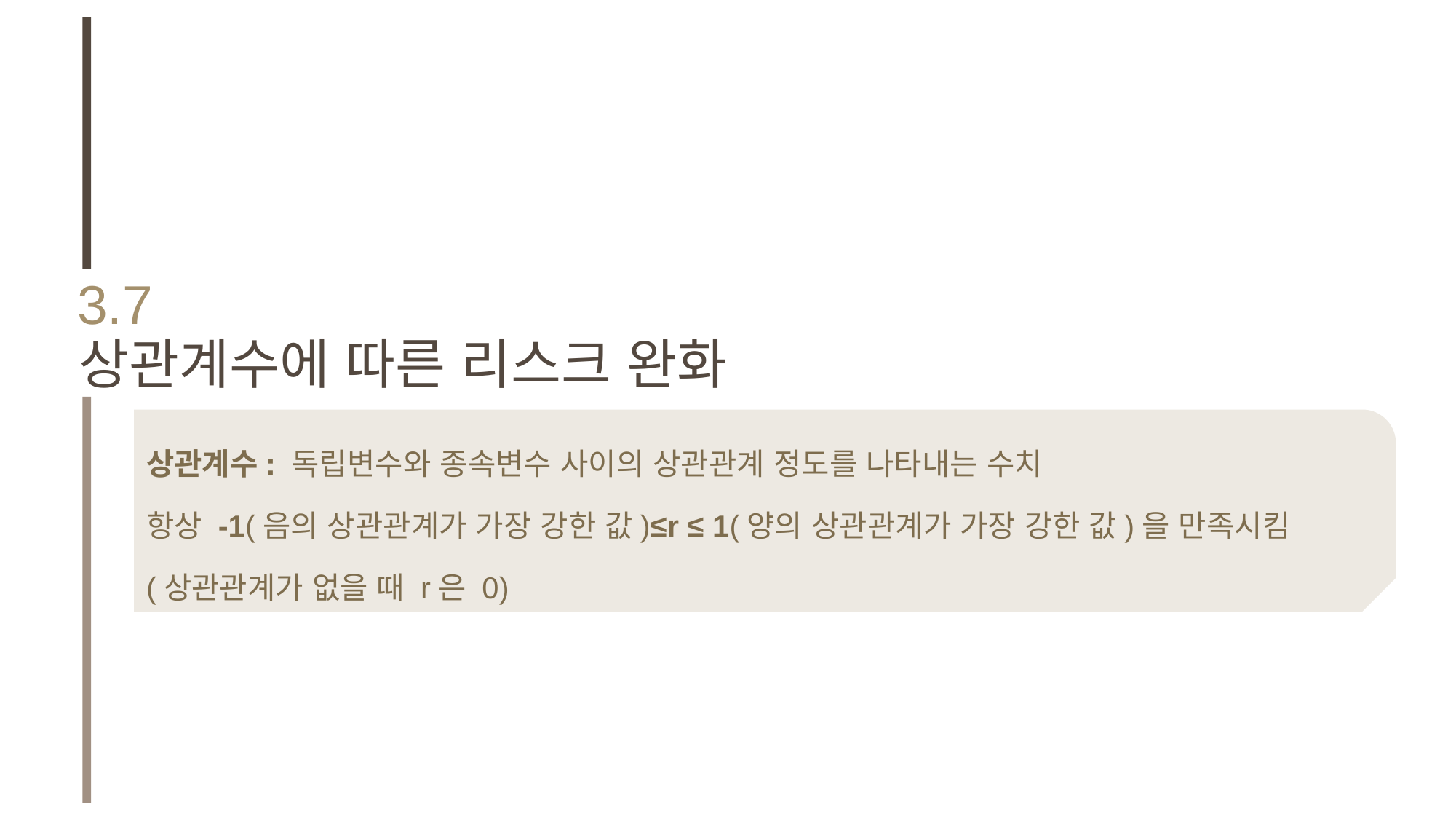

3.7
상관계수에 따른 리스크 완화

상관계수: 독립변수와 종속변수 사이의 상관관계 정도를 나타내는 수치
항상 -1(음의 상관관계가 가장 강한 값)≤r ≤ 1(양의 상관관계가 가장 강한 값)을 만족시킴
(상관관계가 없을 때 r은 0)